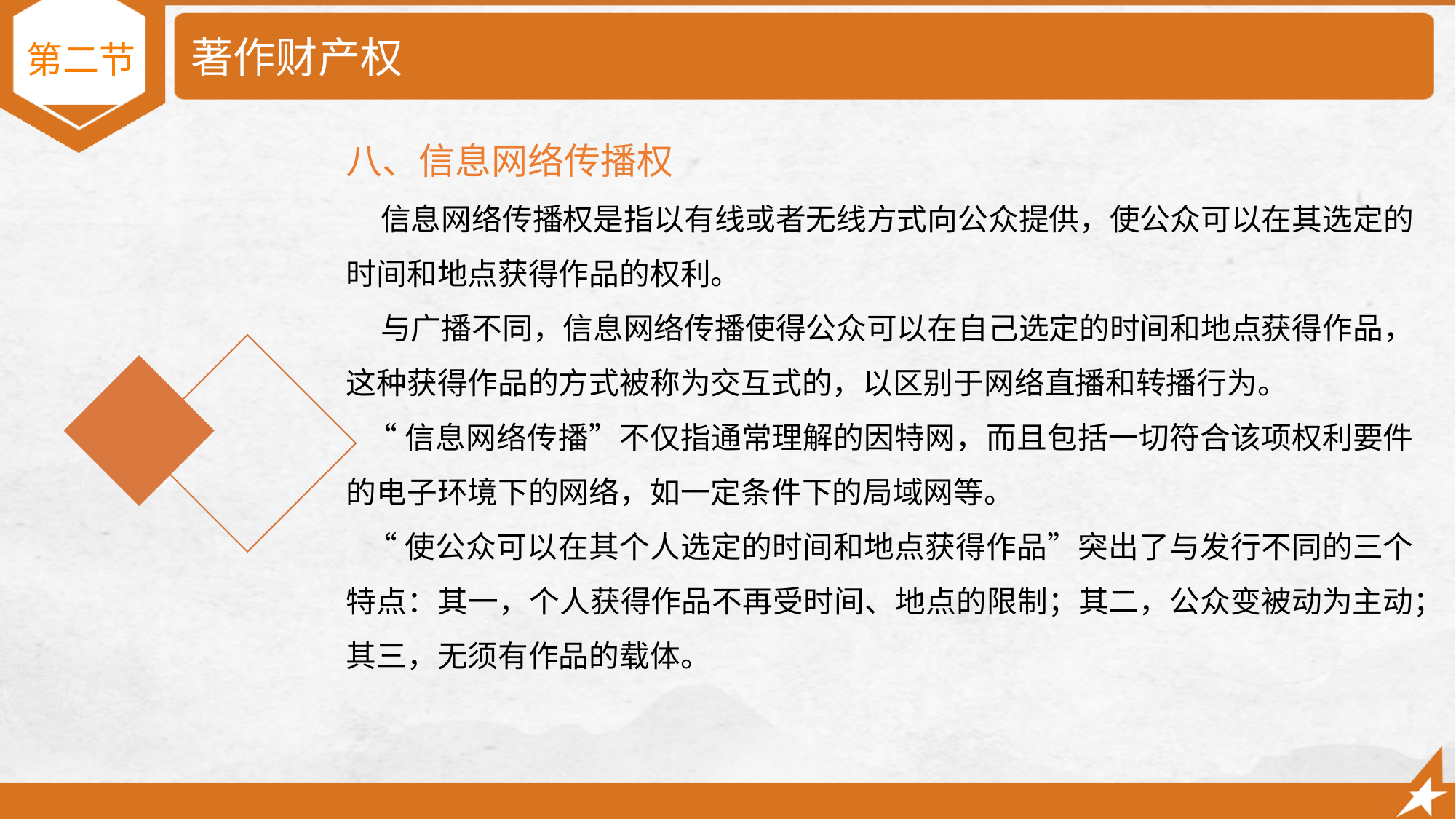

# 著作财产权
第二节
八、信息网络传播权
    信息网络传播权是指以有线或者无线方式向公众提供，使公众可以在其选定的时间和地点获得作品的权利。
    与广播不同，信息网络传播使得公众可以在自己选定的时间和地点获得作品，这种获得作品的方式被称为交互式的，以区别于网络直播和转播行为。
   “信息网络传播”不仅指通常理解的因特网，而且包括一切符合该项权利要件的电子环境下的网络，如一定条件下的局域网等。
   “使公众可以在其个人选定的时间和地点获得作品”突出了与发行不同的三个特点：其一，个人获得作品不再受时间、地点的限制；其二，公众变被动为主动；其三，无须有作品的载体。